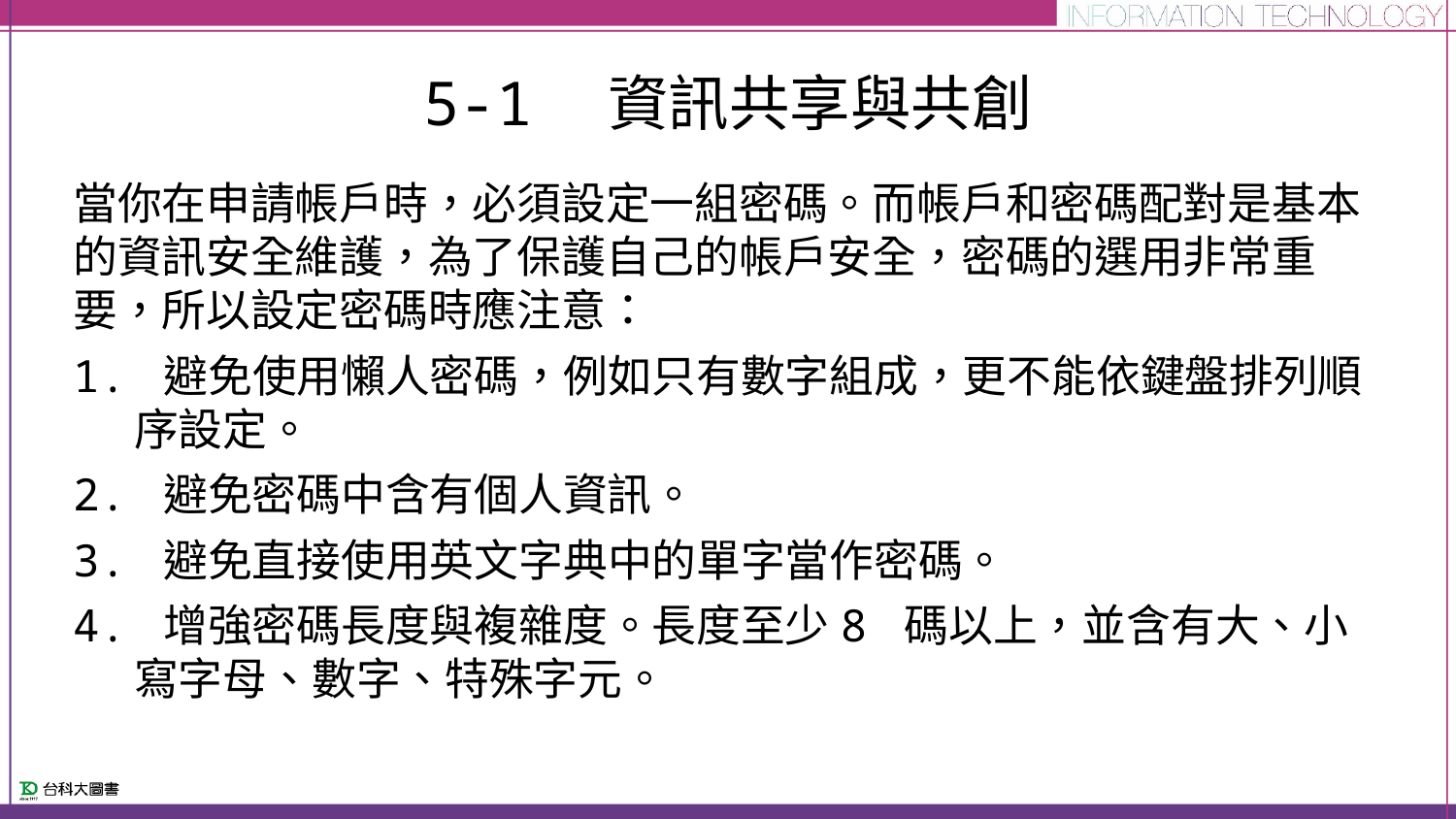

# 5-1　資訊共享與共創
當你在申請帳戶時，必須設定一組密碼。而帳戶和密碼配對是基本的資訊安全維護，為了保護自己的帳戶安全，密碼的選用非常重要，所以設定密碼時應注意：
1. 避免使用懶人密碼，例如只有數字組成，更不能依鍵盤排列順序設定。
2. 避免密碼中含有個人資訊。
3. 避免直接使用英文字典中的單字當作密碼。
4. 增強密碼長度與複雜度。長度至少8 碼以上，並含有大、小寫字母、數字、特殊字元。